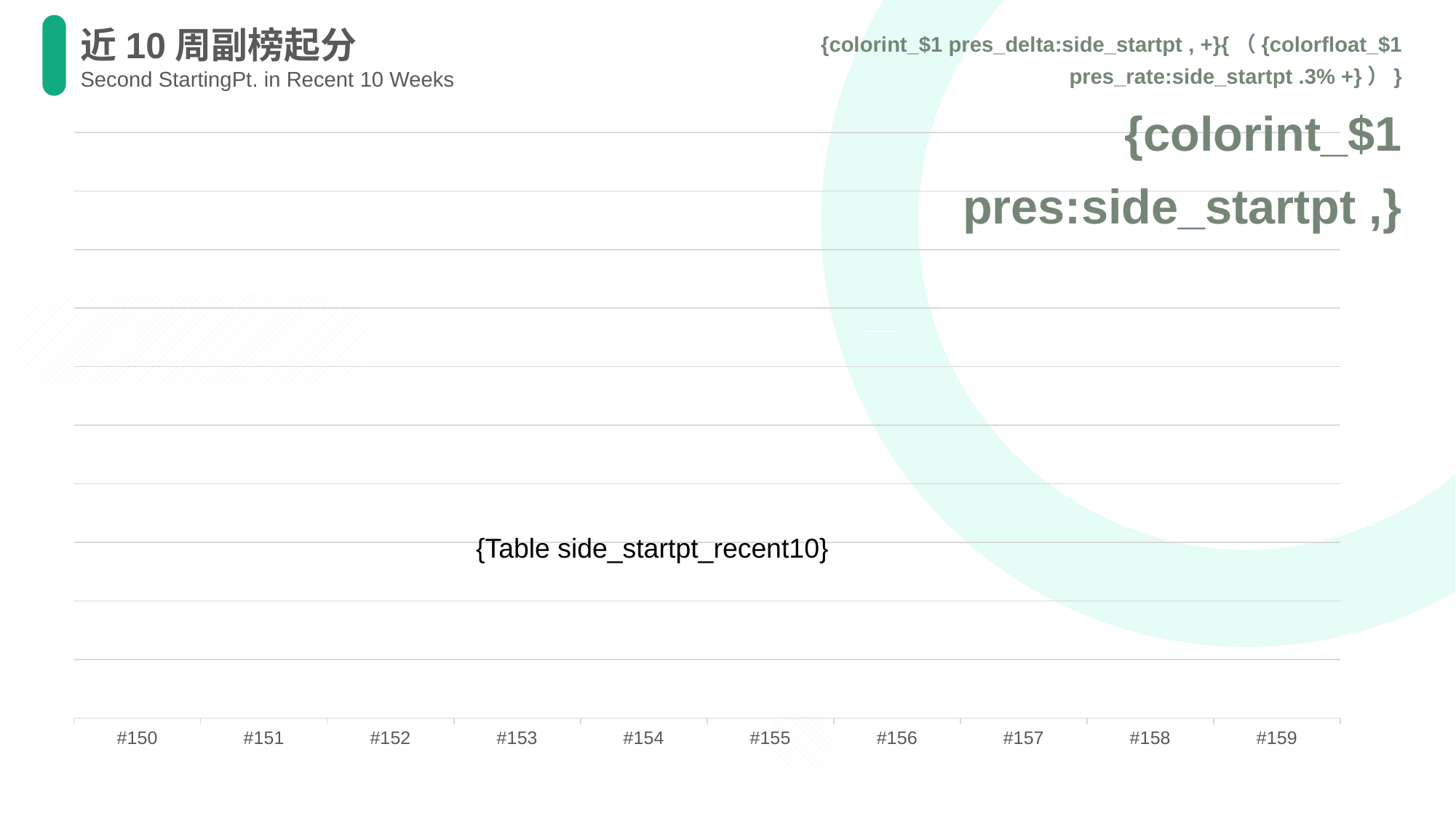

近10周副榜起分
Second StartingPt. in Recent 10 Weeks

{colorint_$1 pres_delta:side_startpt , +}{（{colorfloat_$1 pres_rate:side_startpt .3% +}）} {colorint_$1 pres:side_startpt ,}

[unsupported chart]

{Table side_startpt_recent10}